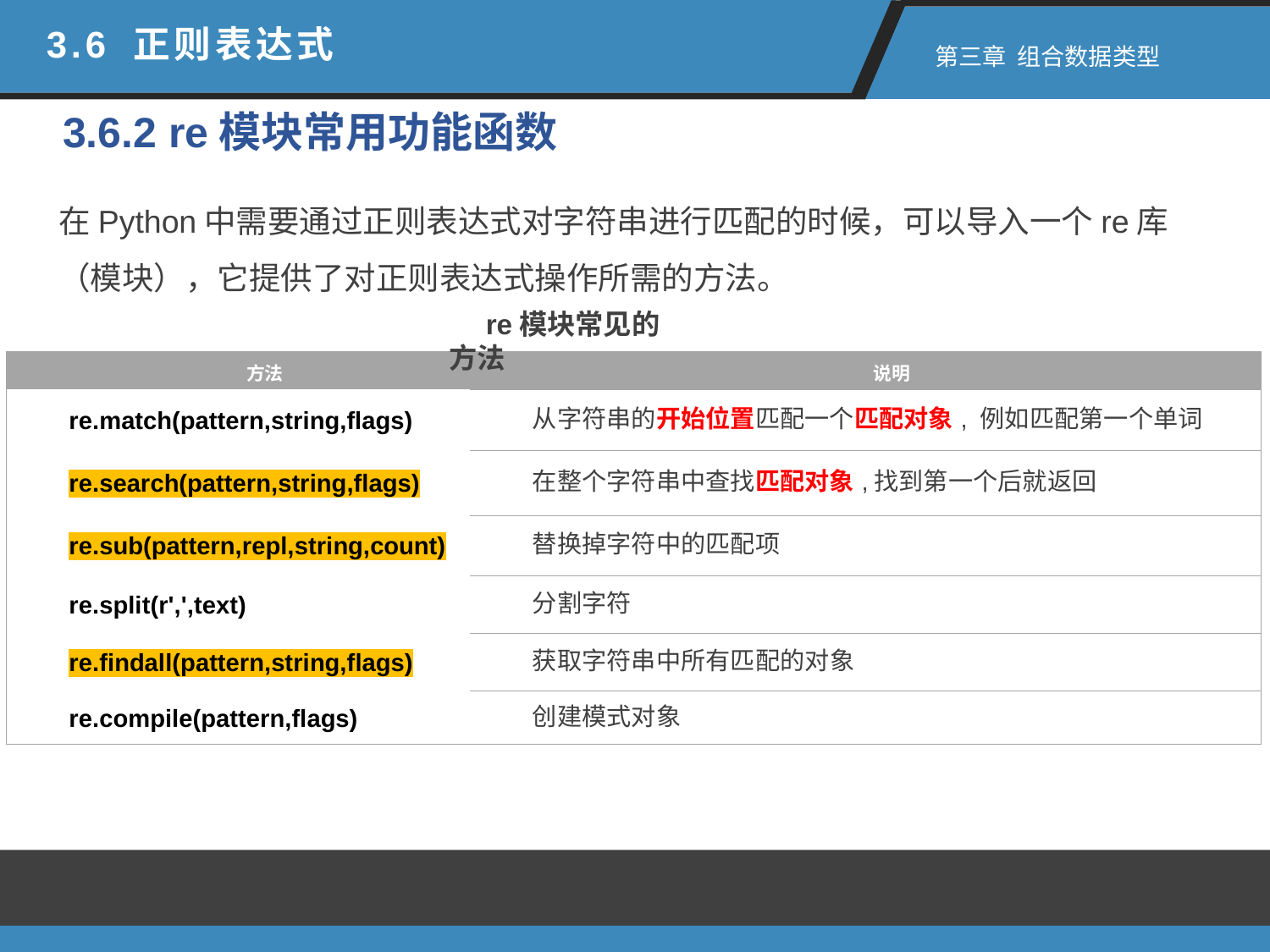

3.6 正则表达式
  第三章  组合数据类型
3.6.2 re模块常用功能函数

在Python中需要通过正则表达式对字符串进行匹配的时候，可以导入⼀个re库（模块），它提供了对正则表达式操作所需的方法。
re模块常见的方法
| 方法 | 说明 |
| --- | --- |
| re.match(pattern,string,flags) | 从字符串的开始位置匹配一个匹配对象, 例如匹配第一个单词 |
| re.search(pattern,string,flags) | 在整个字符串中查找匹配对象,找到第一个后就返回 |
| re.sub(pattern,repl,string,count) | 替换掉字符中的匹配项 |
| re.split(r',',text) | 分割字符 |
| re.findall(pattern,string,flags) | 获取字符串中所有匹配的对象 |
| re.compile(pattern,flags) | 创建模式对象 |